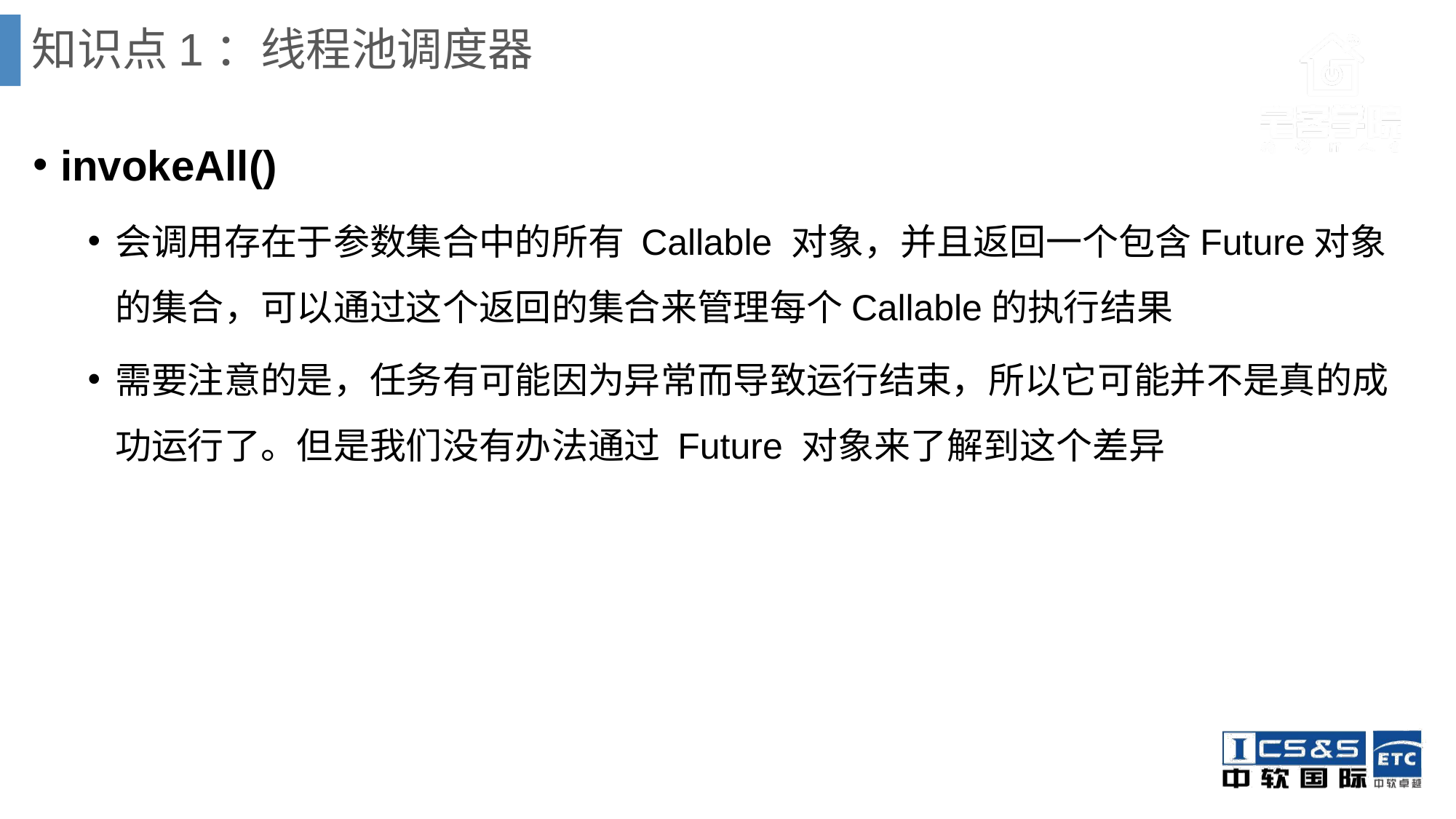

# 知识点1：线程池调度器
invokeAll()
会调用存在于参数集合中的所有 Callable 对象，并且返回一个包含Future对象的集合，可以通过这个返回的集合来管理每个Callable的执行结果
需要注意的是，任务有可能因为异常而导致运行结束，所以它可能并不是真的成功运行了。但是我们没有办法通过 Future 对象来了解到这个差异